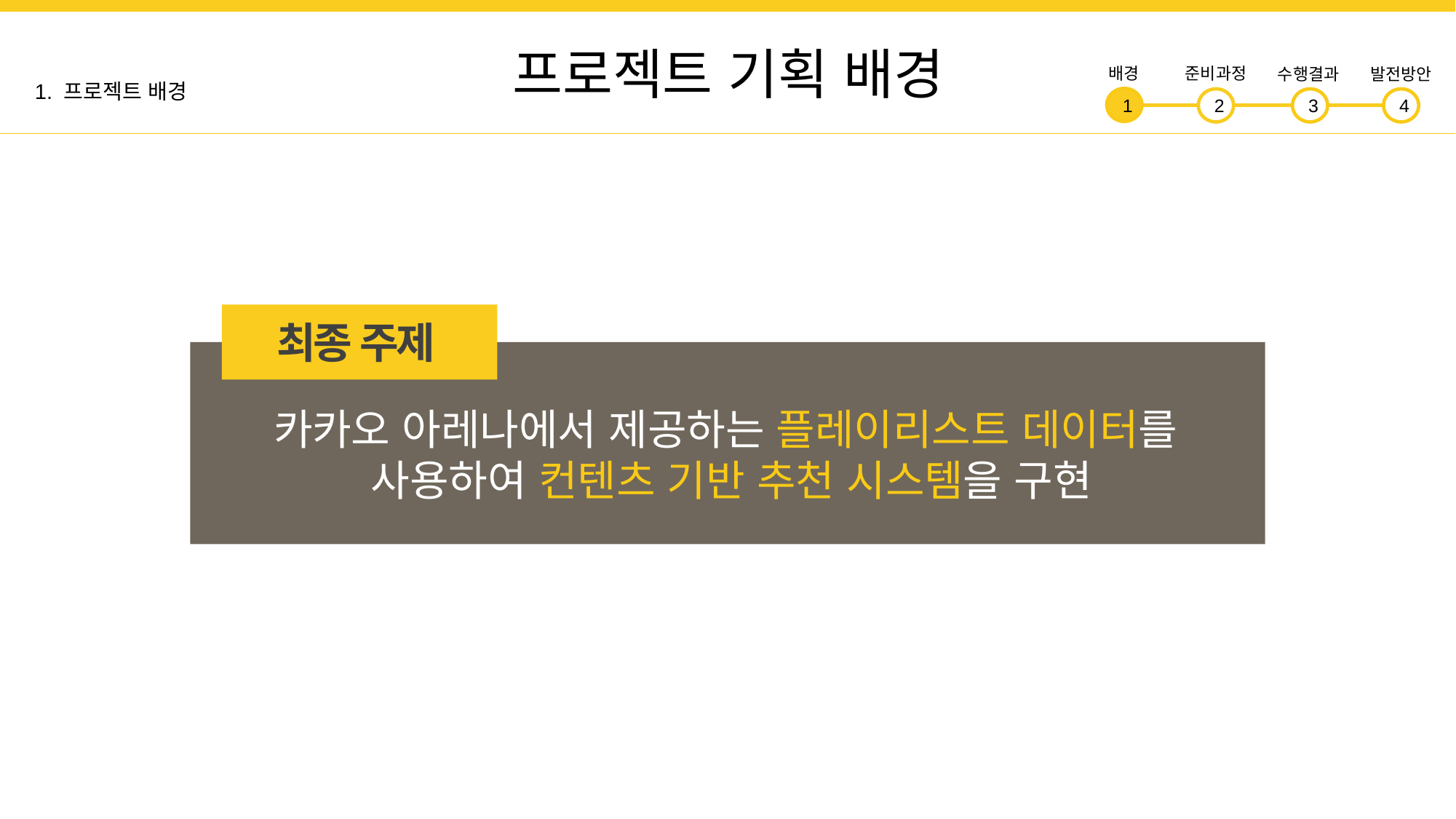

프로젝트 기획 배경
배경
준비과정
수행결과
발전방안
3
4
1
2
1. 프로젝트 배경

최종 주제

카카오 아레나에서 제공하는 플레이리스트 데이터를
사용하여 컨텐츠 기반 추천 시스템을 구현